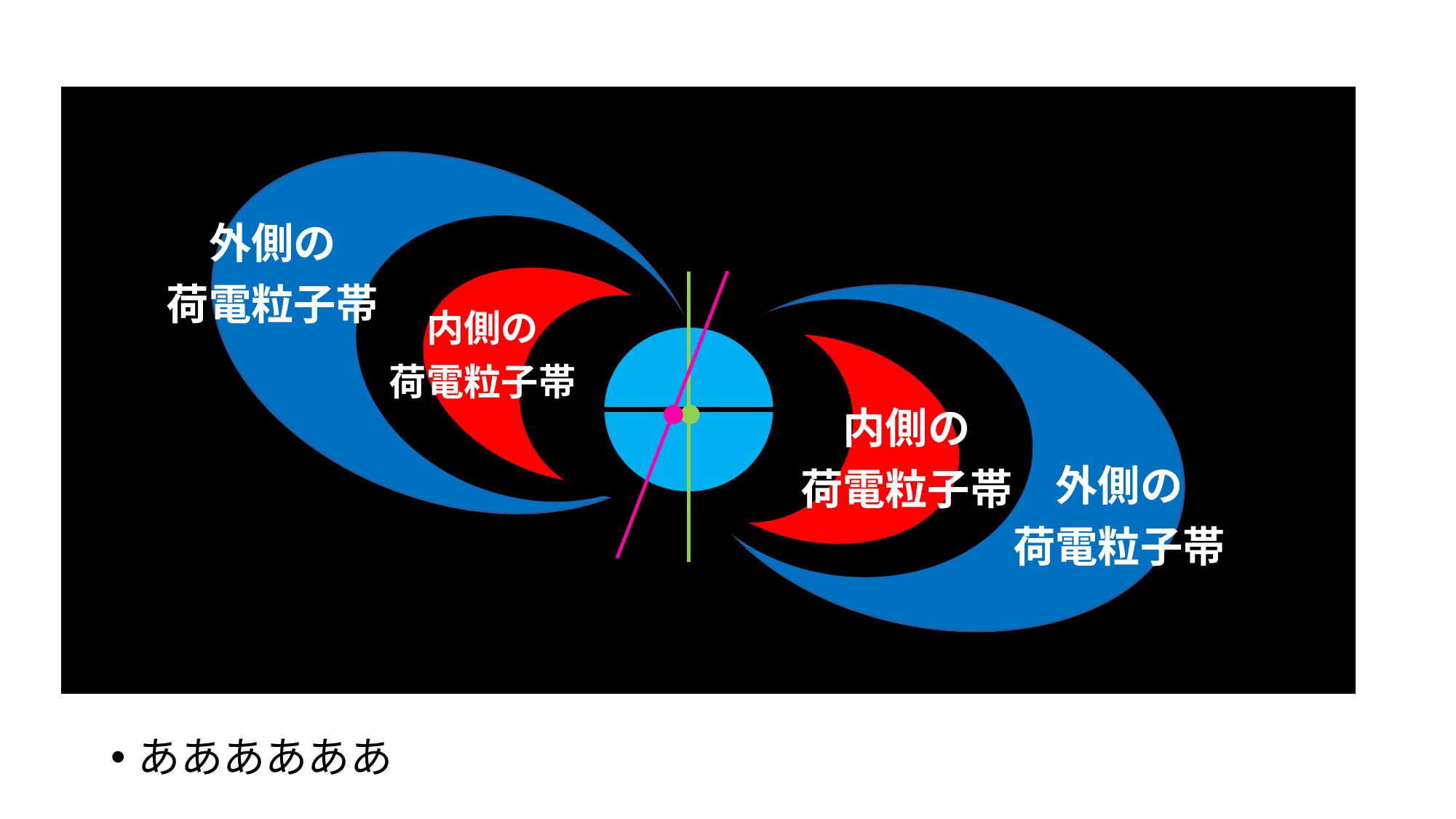

外側の
荷電粒子帯

内側の
荷電粒子帯

・
・
内側の
荷電粒子帯
外側の
荷電粒子帯
ああああああ